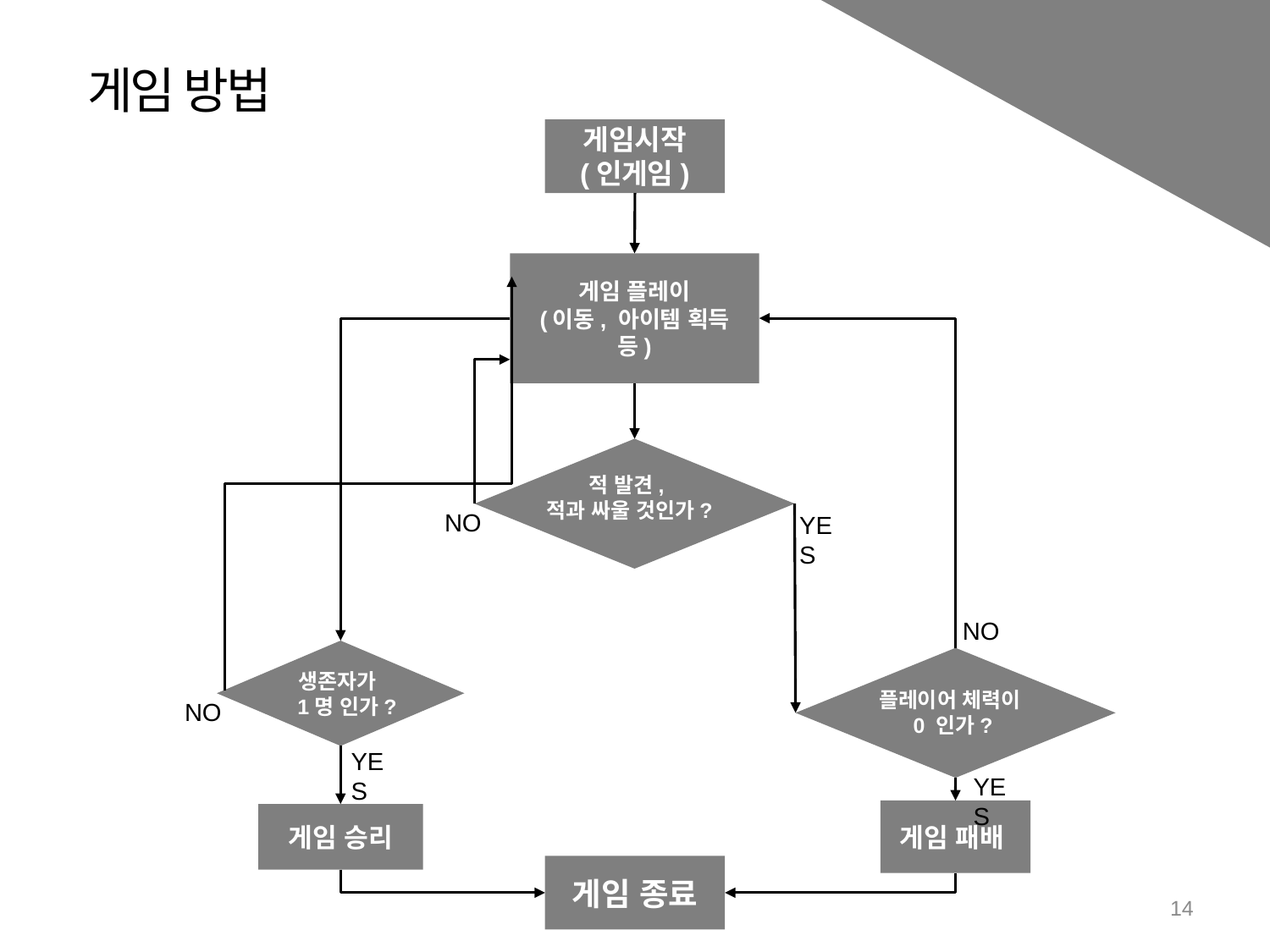

게임 방법
게임시작
(인게임)
게임 플레이
(이동, 아이템 획득 등)
아이템을 먹을 것인가?

적 발견,
적과 싸울 것인가?
NO
YES
NO
생존자가
1명 인가?

플레이어 체력이
0 인가?
NO
YES
YES
게임 패배
게임 승리
게임 종료
14